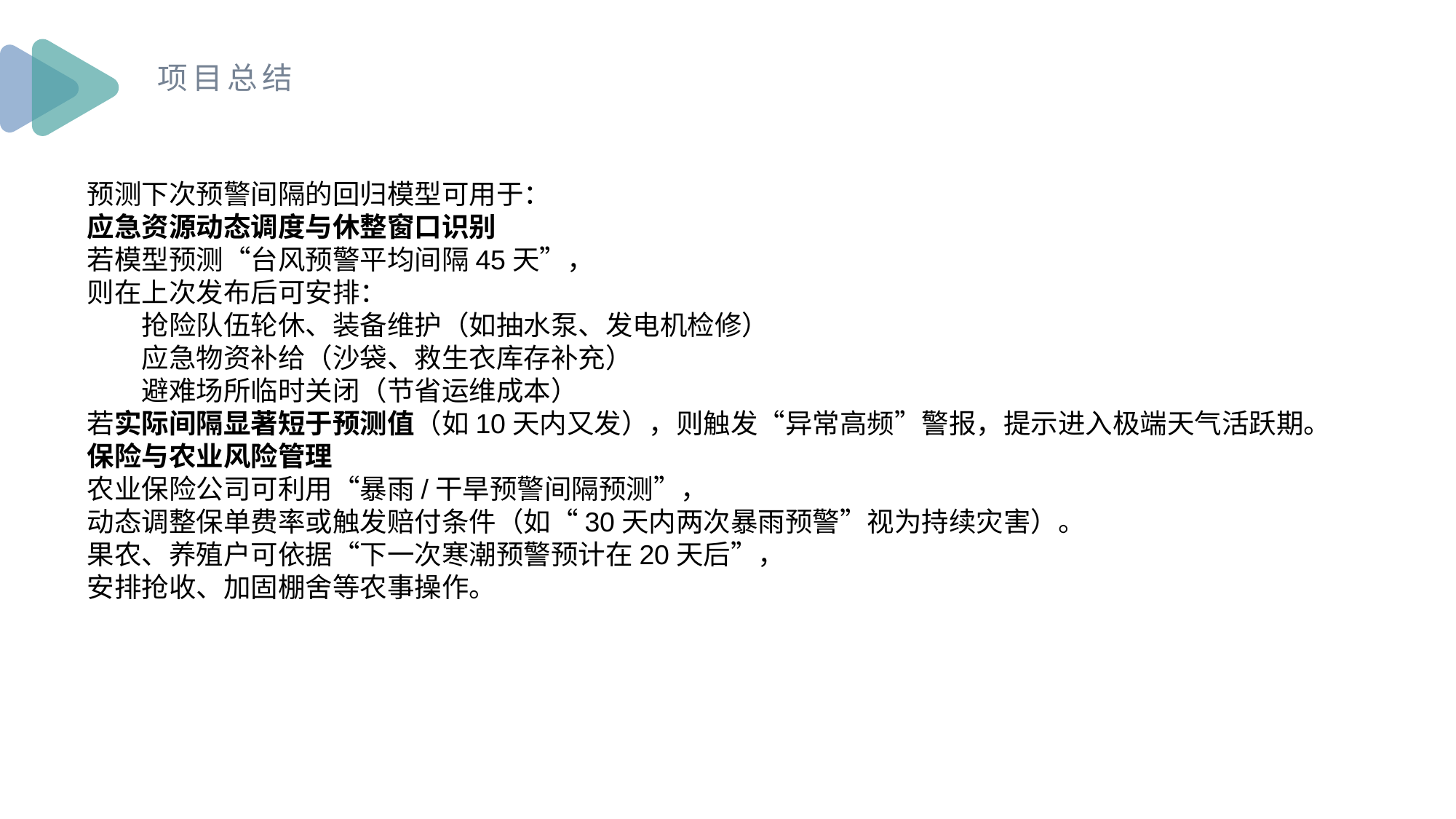

项目总结
预测下次预警间隔的回归模型可用于：
应急资源动态调度与休整窗口识别
若模型预测“台风预警平均间隔45天”，
则在上次发布后可安排：
抢险队伍轮休、装备维护（如抽水泵、发电机检修）
应急物资补给（沙袋、救生衣库存补充）
避难场所临时关闭（节省运维成本）
若实际间隔显著短于预测值（如10天内又发），则触发“异常高频”警报，提示进入极端天气活跃期。
保险与农业风险管理
农业保险公司可利用“暴雨/干旱预警间隔预测”，
动态调整保单费率或触发赔付条件（如“30天内两次暴雨预警”视为持续灾害）。
果农、养殖户可依据“下一次寒潮预警预计在20天后”，
安排抢收、加固棚舍等农事操作。